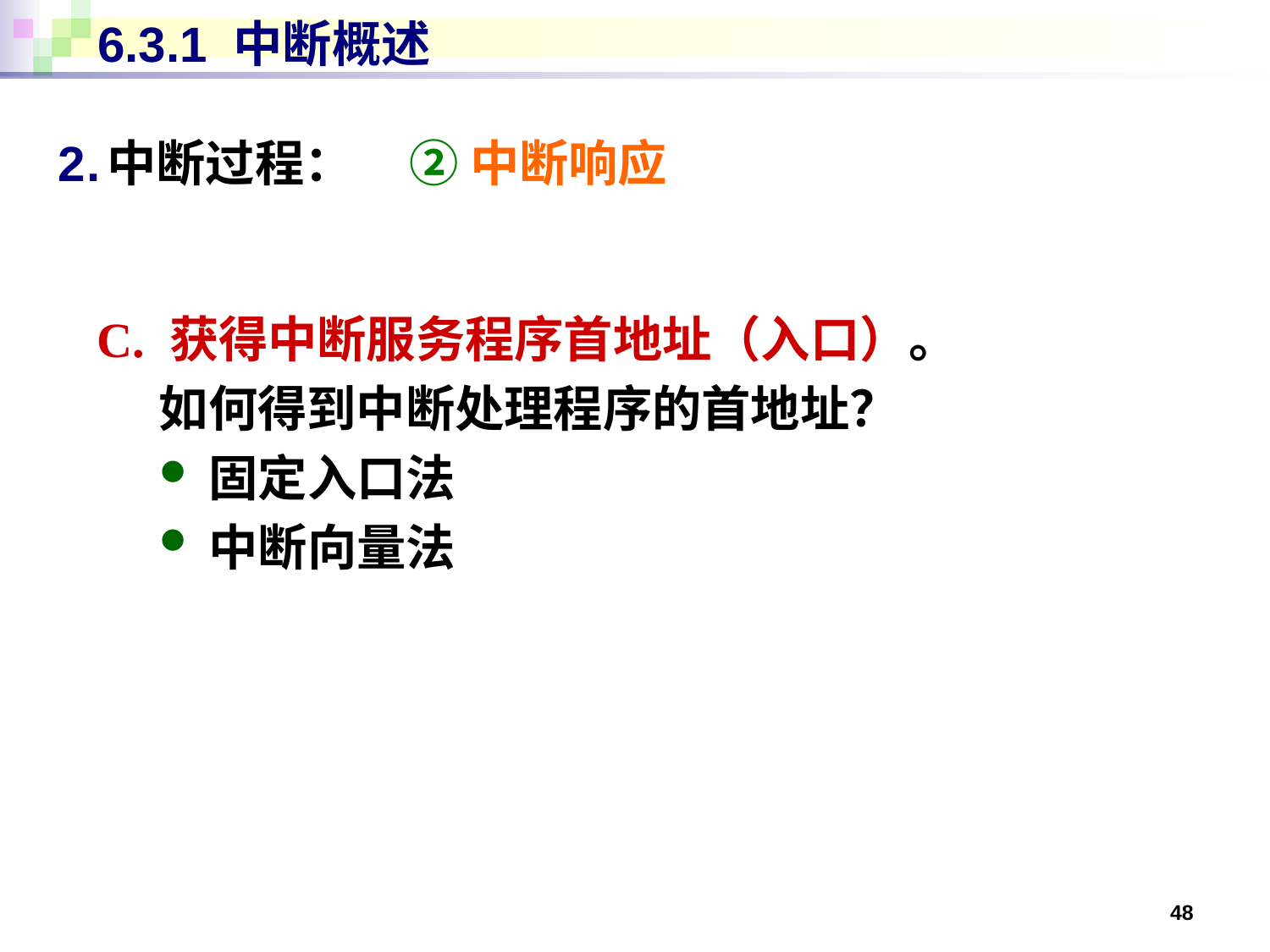

# 6.3.1 中断概述
中断过程：     ② 中断响应
C. 获得中断服务程序首地址（入口）。
如何得到中断处理程序的首地址？
固定入口法
中断向量法
48